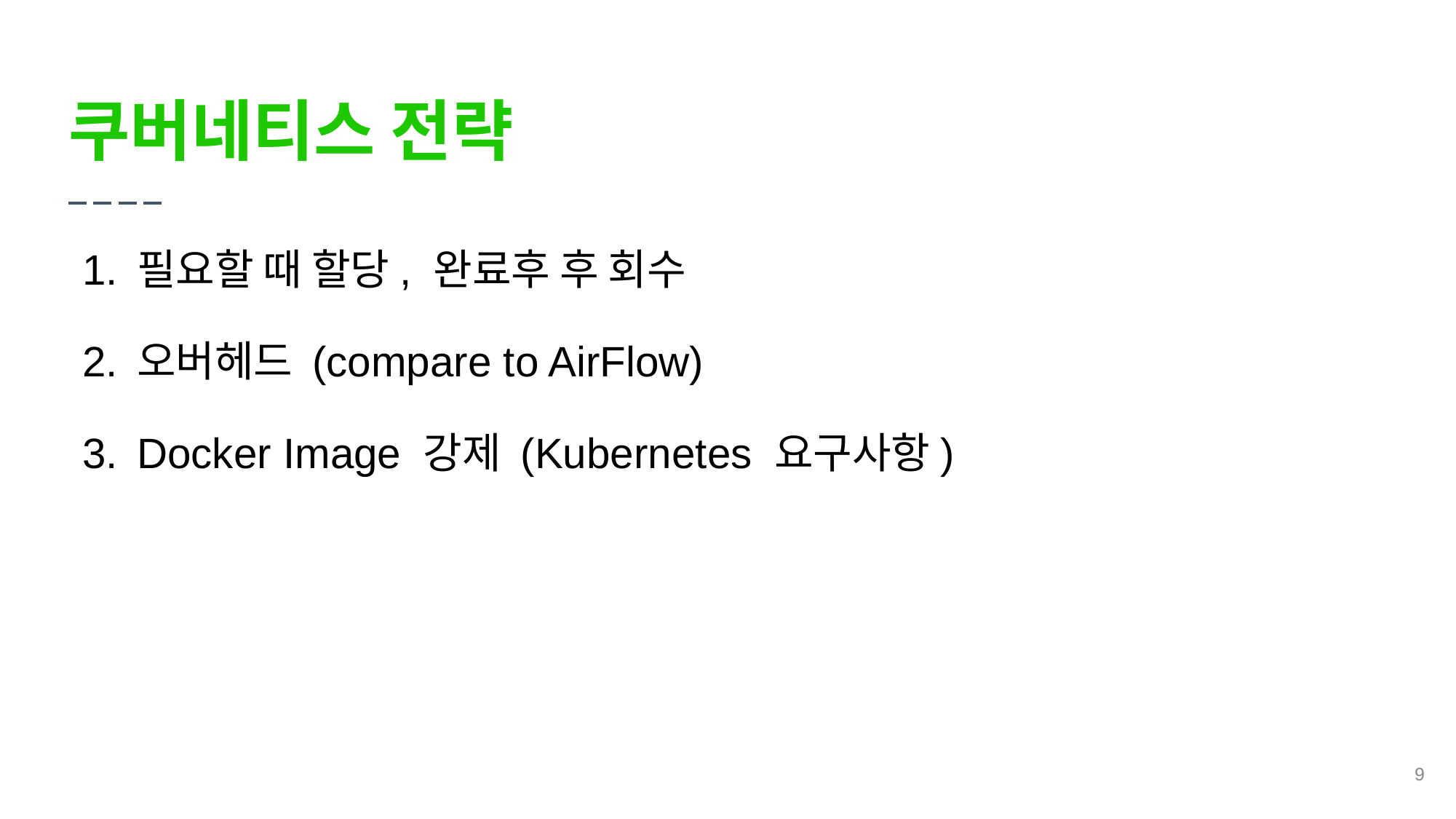

쿠버네티스 전략
필요할 때 할당, 완료후 후 회수

오버헤드 (compare to AirFlow)

Docker Image 강제 (Kubernetes 요구사항)
9